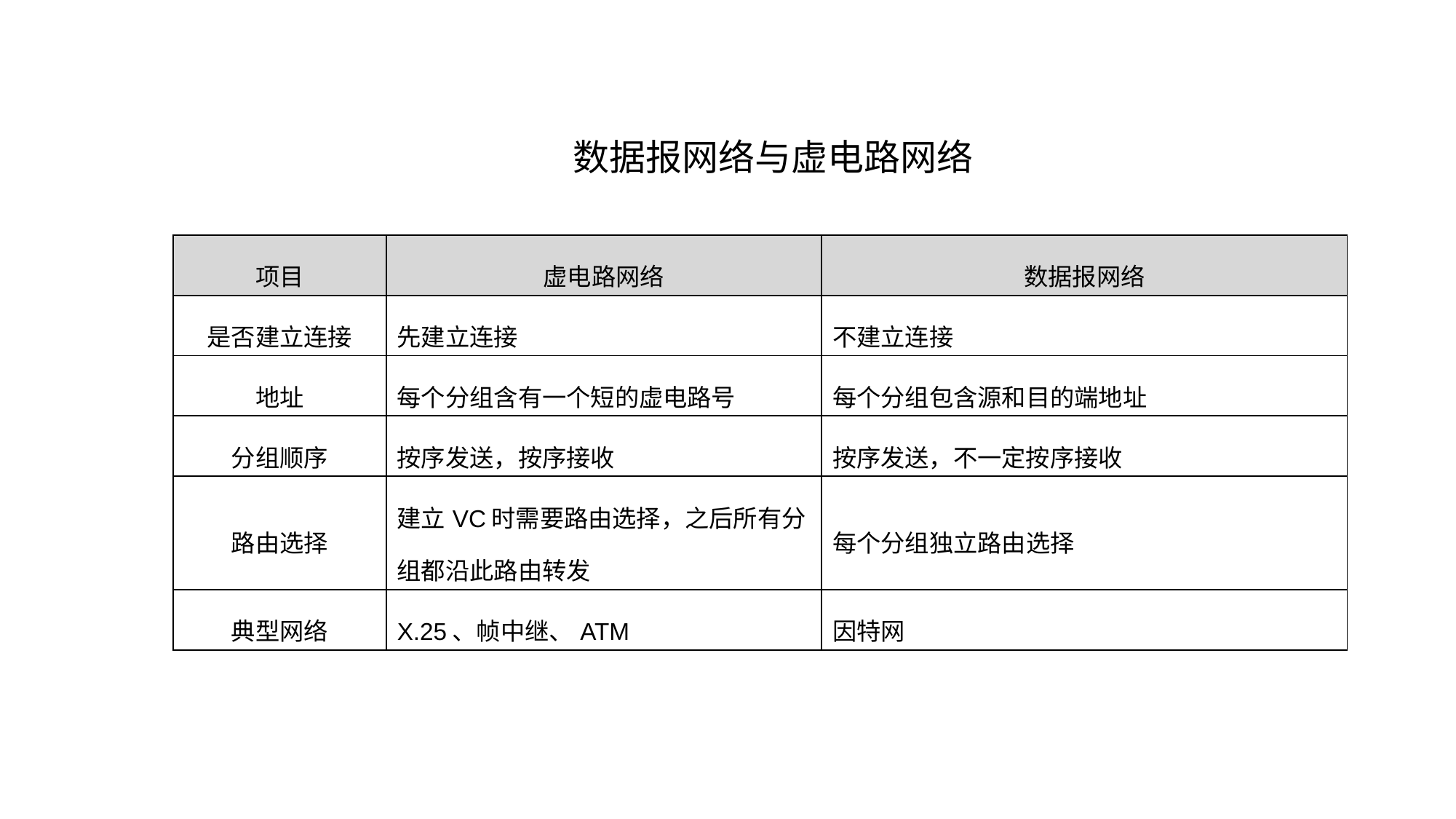

数据报网络与虚电路网络
| 项目 | 虚电路网络 | 数据报网络 |
| --- | --- | --- |
| 是否建立连接 | 先建立连接 | 不建立连接 |
| 地址 | 每个分组含有一个短的虚电路号 | 每个分组包含源和目的端地址 |
| 分组顺序 | 按序发送，按序接收 | 按序发送，不一定按序接收 |
| 路由选择 | 建立VC时需要路由选择，之后所有分组都沿此路由转发 | 每个分组独立路由选择 |
| 典型网络 | X.25、帧中继、ATM | 因特网 |